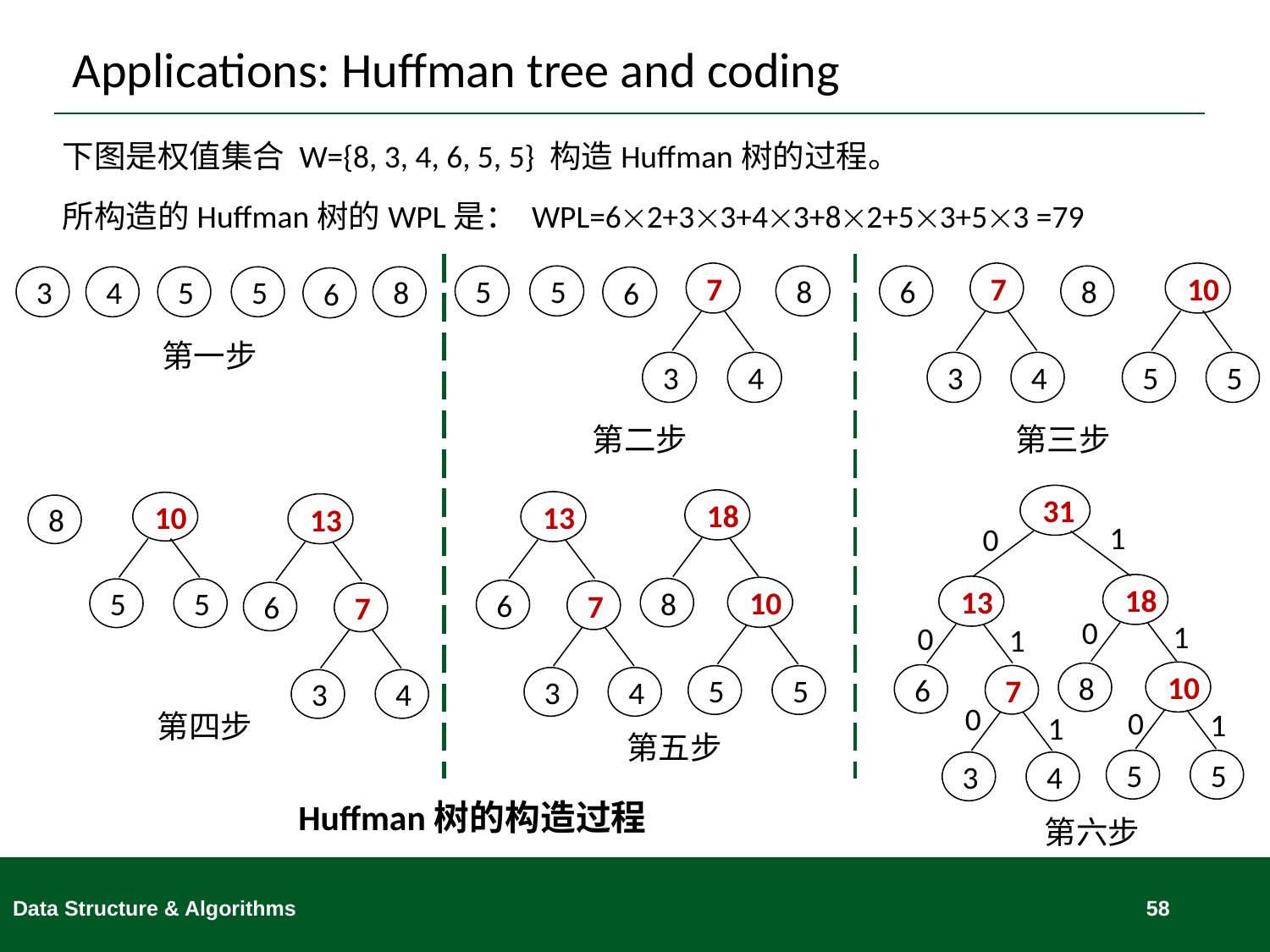

# Applications: Huffman tree and coding
下图是权值集合 W={8, 3, 4, 6, 5, 5} 构造Huffman树的过程。
所构造的Huffman树的WPL是： WPL=6×2+3×3+4×3+8×2+5×3+5×3 =79
7

3
4
5
5
8
6
第二步
7

3
4
10

5
5
6
8
第三步
3
4
5
5
8
6
第一步
31
1
0

18

10
8

5
5
13

6
7

3
4
0
1
0
1
0
0
1
1
18

10
8

5
5
13

6
7

3
4
第五步
10

5
5
13

6
7

3
4
8
第四步
Huffman树的构造过程
第六步
Data Structure & Algorithms
58